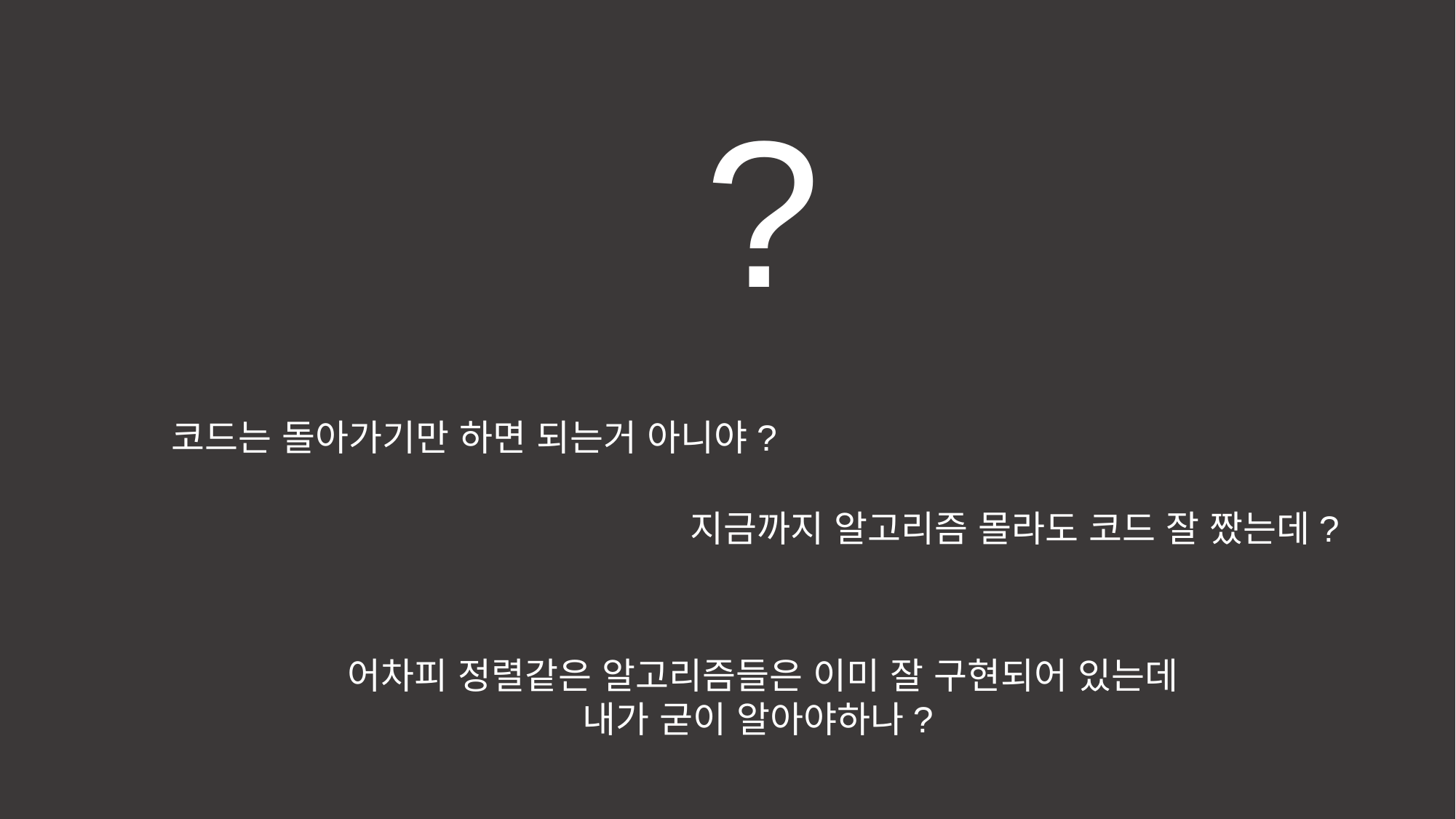

?
코드는 돌아가기만 하면 되는거 아니야?
지금까지 알고리즘 몰라도 코드 잘 짰는데?
어차피 정렬같은 알고리즘들은 이미 잘 구현되어 있는데
내가 굳이 알아야하나?